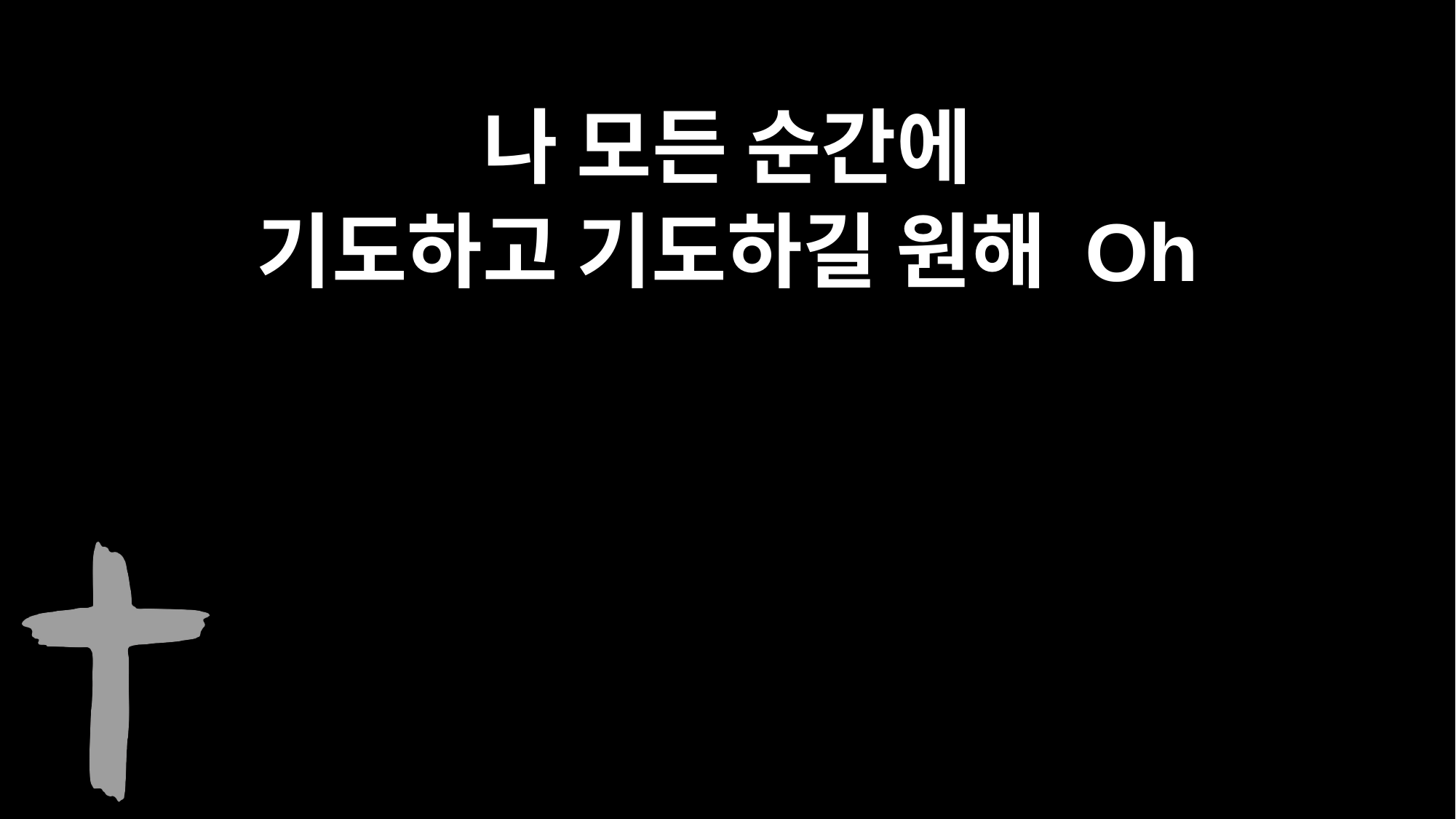

나 모든 순간에
기도하고 기도하길 원해 Oh